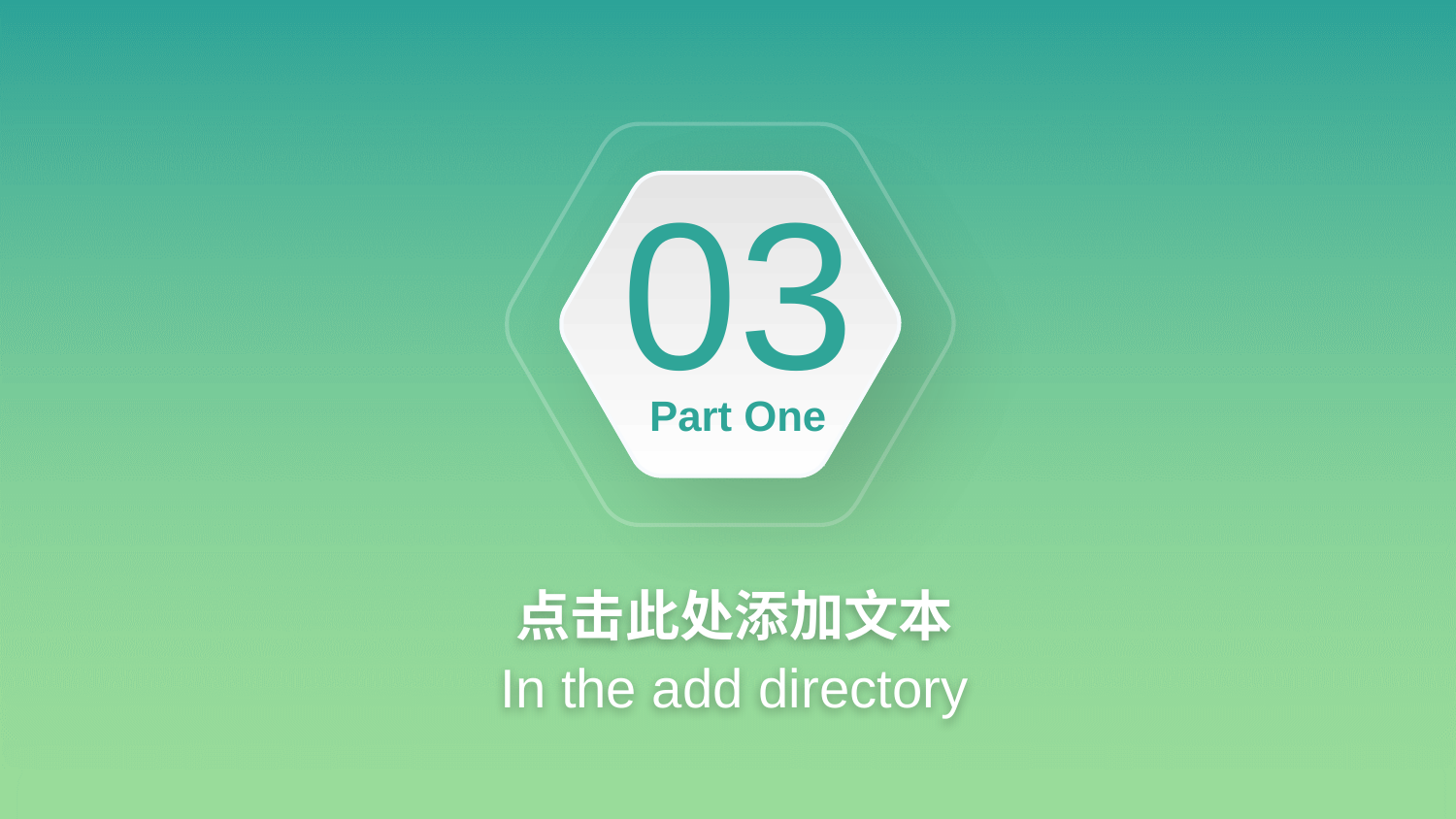

03
Part One

点击此处添加文本
In the add directory